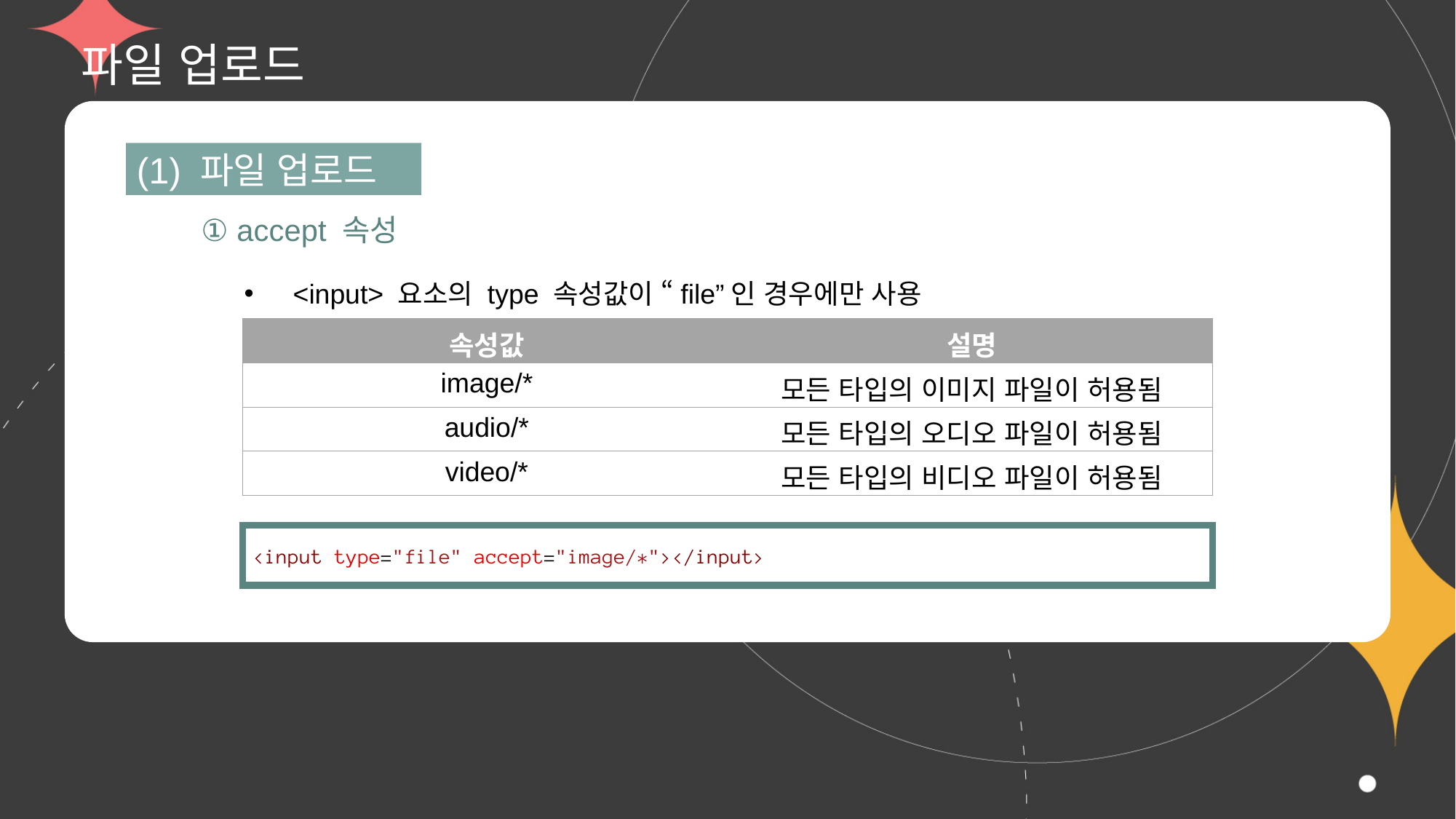

# 파일 업로드
(1) 파일 업로드
① accept 속성
 <input> 요소의 type 속성값이 “file”인 경우에만 사용
| 속성값 | 설명 |
| --- | --- |
| image/\* | 모든 타입의 이미지 파일이 허용됨 |
| audio/\* | 모든 타입의 오디오 파일이 허용됨 |
| video/\* | 모든 타입의 비디오 파일이 허용됨 |
<input type="file" accept="image/*"></input>